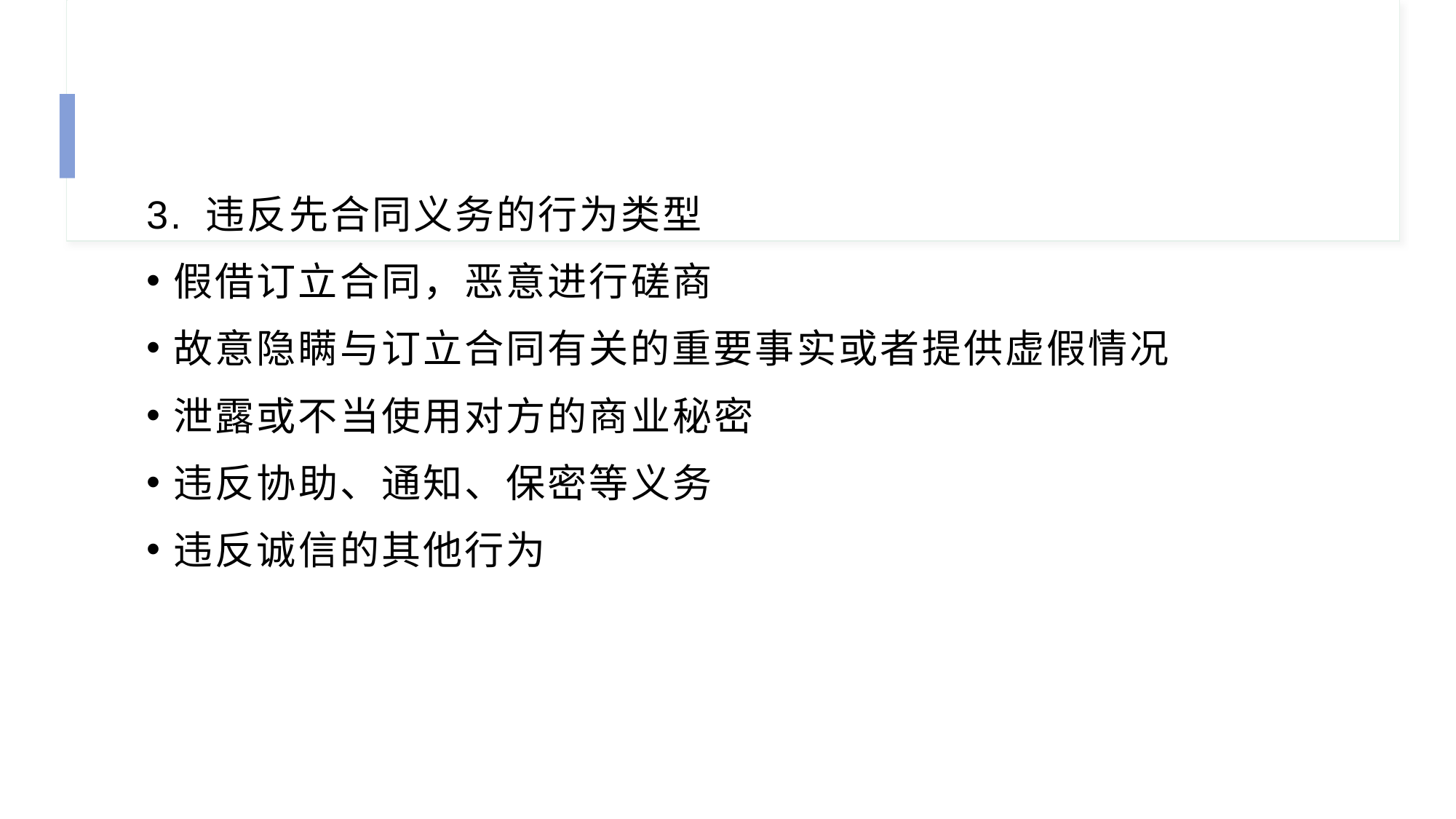

#
3. 违反先合同义务的行为类型
假借订立合同，恶意进行磋商
故意隐瞒与订立合同有关的重要事实或者提供虚假情况
泄露或不当使用对方的商业秘密
违反协助、通知、保密等义务
违反诚信的其他行为